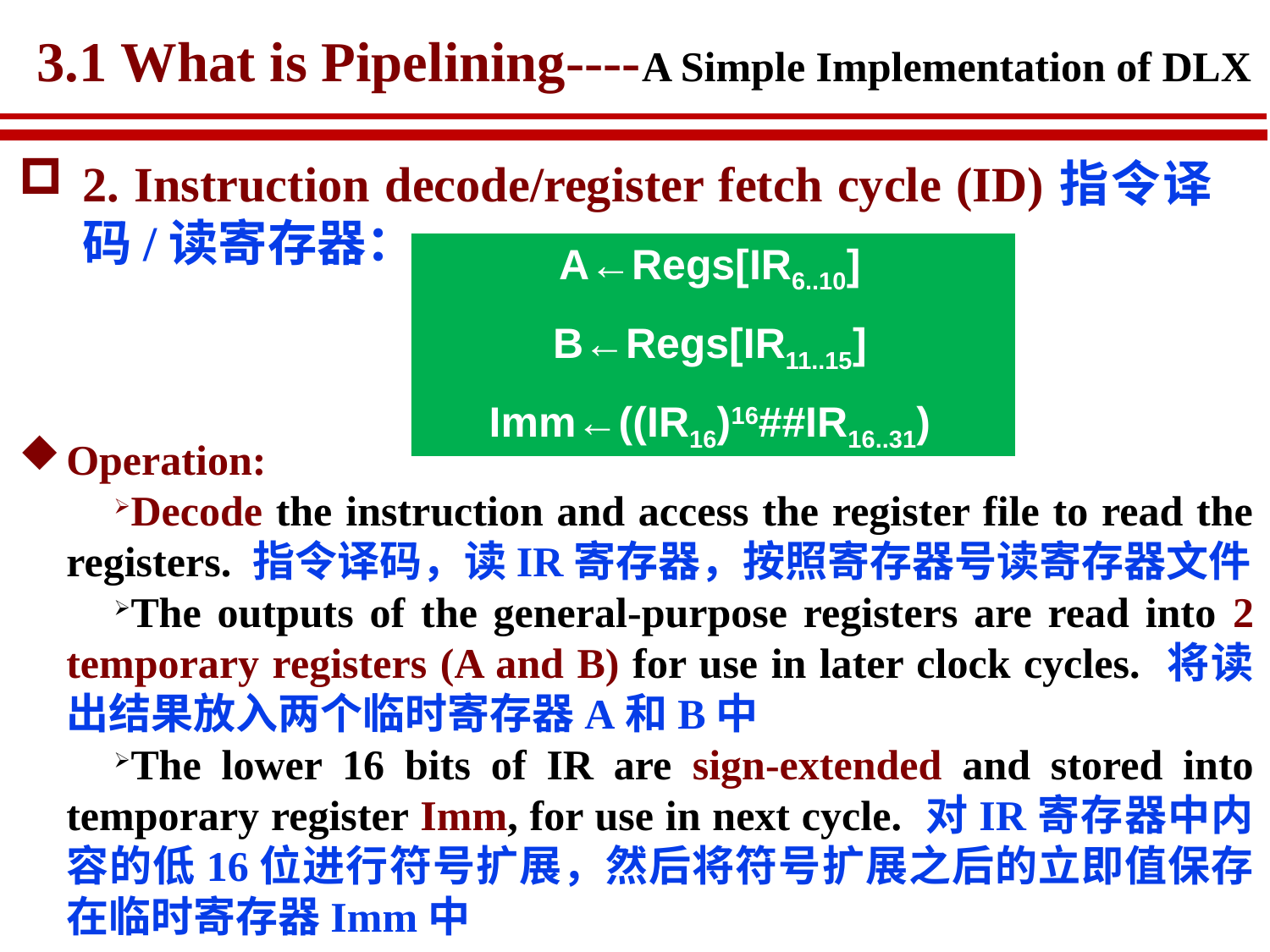

# 3.1 What is Pipelining----A Simple Implementation of DLX
2. Instruction decode/register fetch cycle (ID)指令译码/读寄存器：
A←Regs[IR6..10]
B←Regs[IR11..15]
Imm←((IR16)16##IR16..31)

Operation:
Decode the instruction and access the register file to read the registers. 指令译码，读IR寄存器，按照寄存器号读寄存器文件
The outputs of the general-purpose registers are read into 2 temporary registers (A and B) for use in later clock cycles. 将读出结果放入两个临时寄存器A和B中
The lower 16 bits of IR are sign-extended and stored into temporary register Imm, for use in next cycle. 对IR寄存器中内容的低16位进行符号扩展，然后将符号扩展之后的立即值保存在临时寄存器Imm中